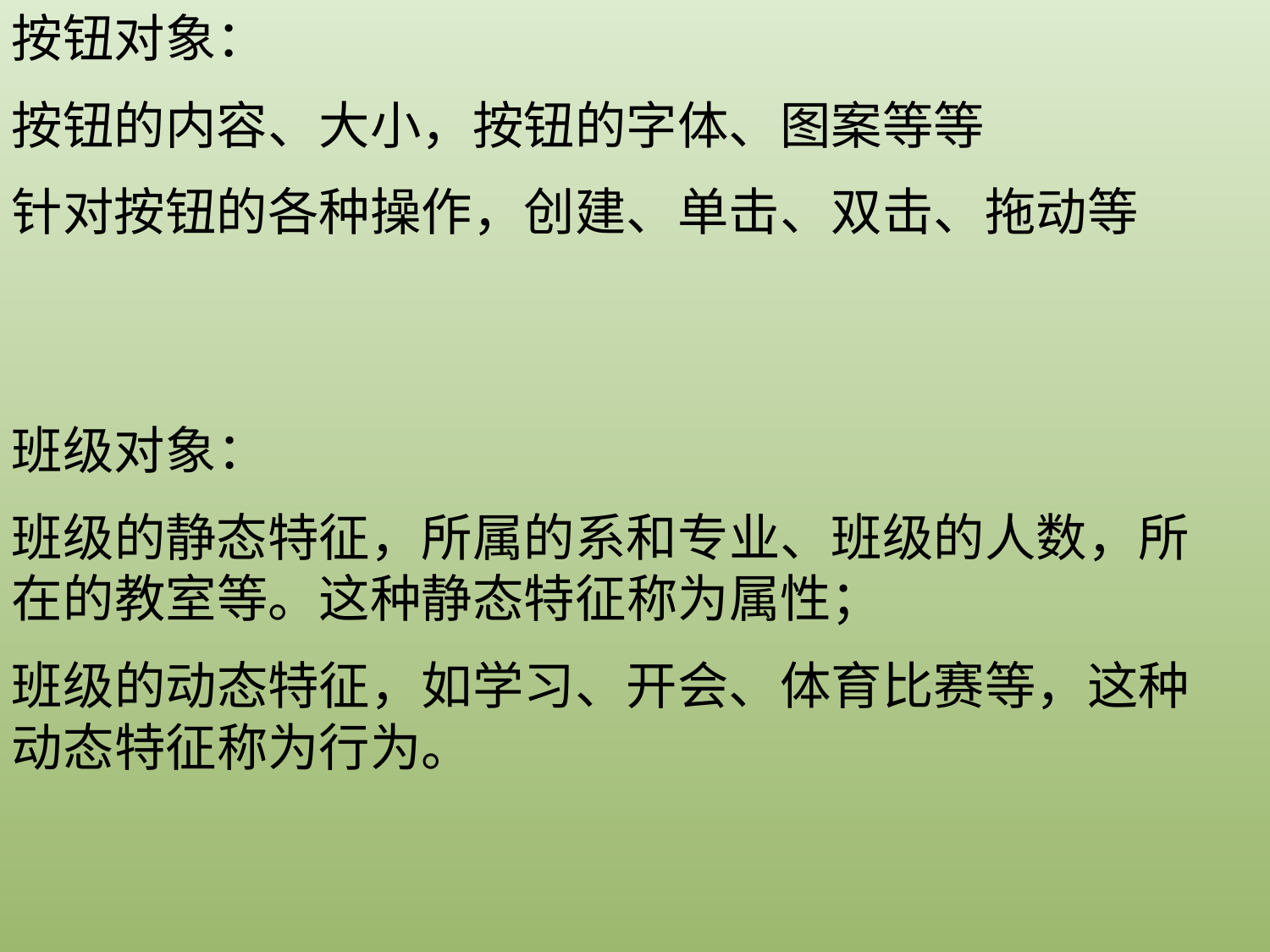

按钮对象：
按钮的内容、大小，按钮的字体、图案等等
针对按钮的各种操作，创建、单击、双击、拖动等
班级对象：
班级的静态特征，所属的系和专业、班级的人数，所在的教室等。这种静态特征称为属性；
班级的动态特征，如学习、开会、体育比赛等，这种动态特征称为行为。
587